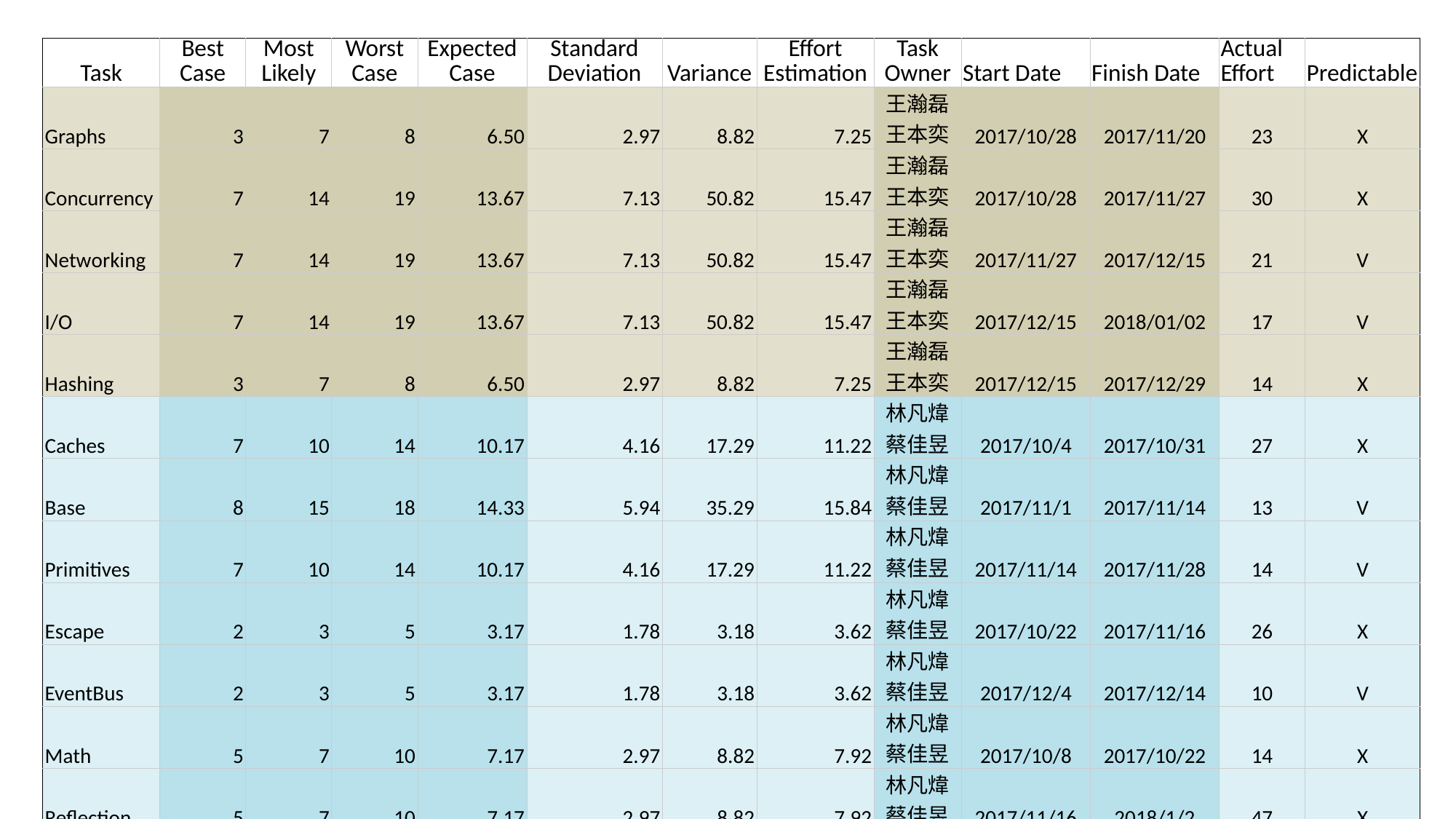

| Task | Best Case | Most Likely | Worst Case | Expected Case | Standard Deviation | Variance | Effort Estimation | Task Owner | Start Date | Finish Date | Actual Effort | Predictable |
| --- | --- | --- | --- | --- | --- | --- | --- | --- | --- | --- | --- | --- |
| Graphs | 3 | 7 | 8 | 6.50 | 2.97 | 8.82 | 7.25 | 王瀚磊 王本奕 | 2017/10/28 | 2017/11/20 | 23 | X |
| Concurrency | 7 | 14 | 19 | 13.67 | 7.13 | 50.82 | 15.47 | 王瀚磊 王本奕 | 2017/10/28 | 2017/11/27 | 30 | X |
| Networking | 7 | 14 | 19 | 13.67 | 7.13 | 50.82 | 15.47 | 王瀚磊 王本奕 | 2017/11/27 | 2017/12/15 | 21 | V |
| I/O | 7 | 14 | 19 | 13.67 | 7.13 | 50.82 | 15.47 | 王瀚磊 王本奕 | 2017/12/15 | 2018/01/02 | 17 | V |
| Hashing | 3 | 7 | 8 | 6.50 | 2.97 | 8.82 | 7.25 | 王瀚磊 王本奕 | 2017/12/15 | 2017/12/29 | 14 | X |
| Caches | 7 | 10 | 14 | 10.17 | 4.16 | 17.29 | 11.22 | 林凡煒 蔡佳昱 | 2017/10/4 | 2017/10/31 | 27 | X |
| Base | 8 | 15 | 18 | 14.33 | 5.94 | 35.29 | 15.84 | 林凡煒 蔡佳昱 | 2017/11/1 | 2017/11/14 | 13 | V |
| Primitives | 7 | 10 | 14 | 10.17 | 4.16 | 17.29 | 11.22 | 林凡煒 蔡佳昱 | 2017/11/14 | 2017/11/28 | 14 | V |
| Escape | 2 | 3 | 5 | 3.17 | 1.78 | 3.18 | 3.62 | 林凡煒 蔡佳昱 | 2017/10/22 | 2017/11/16 | 26 | X |
| EventBus | 2 | 3 | 5 | 3.17 | 1.78 | 3.18 | 3.62 | 林凡煒 蔡佳昱 | 2017/12/4 | 2017/12/14 | 10 | V |
| Math | 5 | 7 | 10 | 7.17 | 2.97 | 8.82 | 7.92 | 林凡煒 蔡佳昱 | 2017/10/8 | 2017/10/22 | 14 | X |
| Reflection | 5 | 7 | 10 | 7.17 | 2.97 | 8.82 | 7.92 | 林凡煒 蔡佳昱 | 2017/11/16 | 2018/1/2 | 47 | X |
| Annotation | 1 | 1 | 1 | 1.00 | 0.00 | 0.00 | 1.00 | 林凡煒 蔡佳昱 | 2017/10/14 | 2017/10/14 | 1 | V |

56